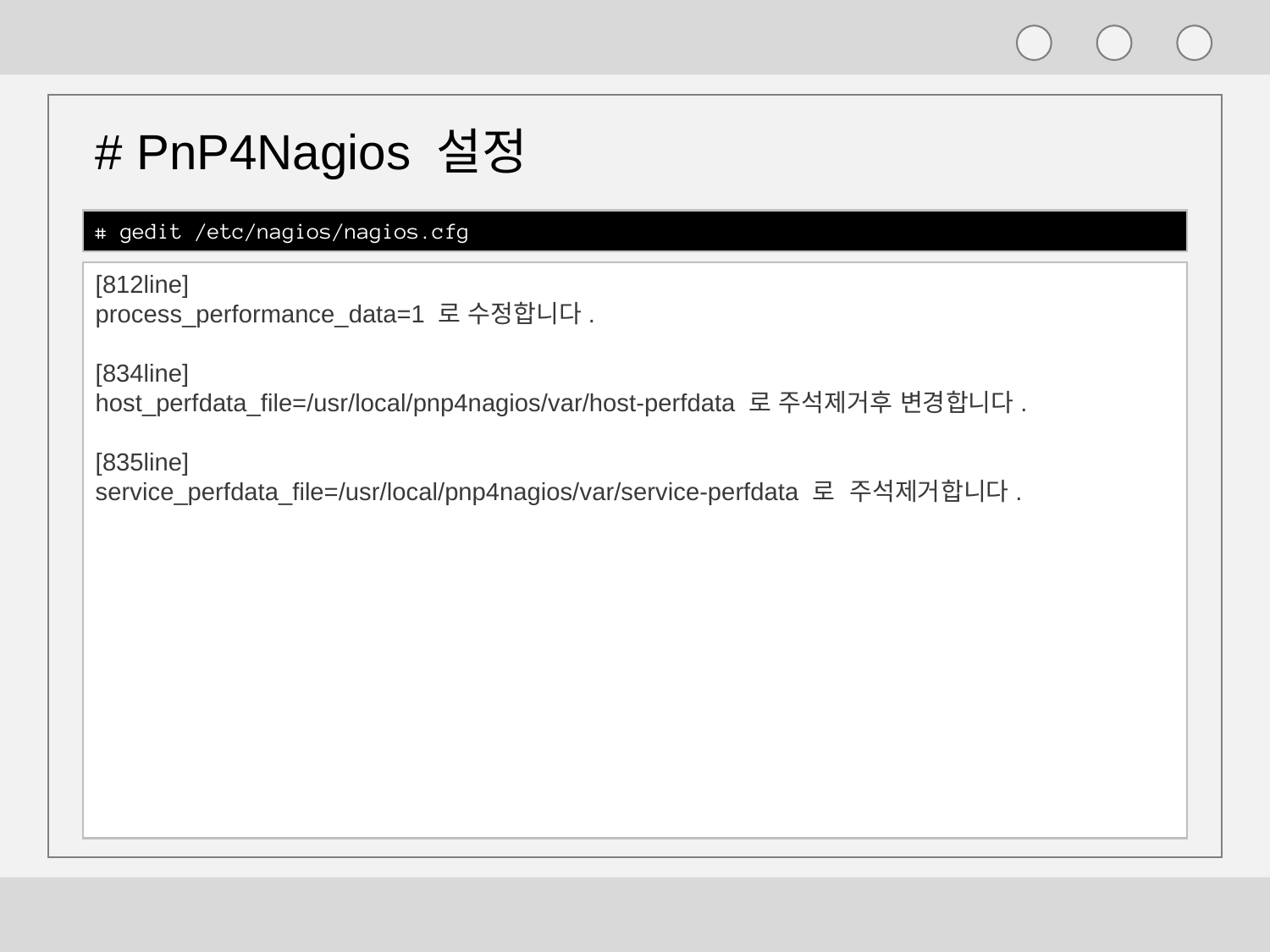

# PnP4Nagios 설정
# gedit /etc/nagios/nagios.cfg
[812line]
process_performance_data=1 로 수정합니다.

[834line]
host_perfdata_file=/usr/local/pnp4nagios/var/host-perfdata 로 주석제거후 변경합니다.

[835line]
service_perfdata_file=/usr/local/pnp4nagios/var/service-perfdata 로  주석제거합니다.